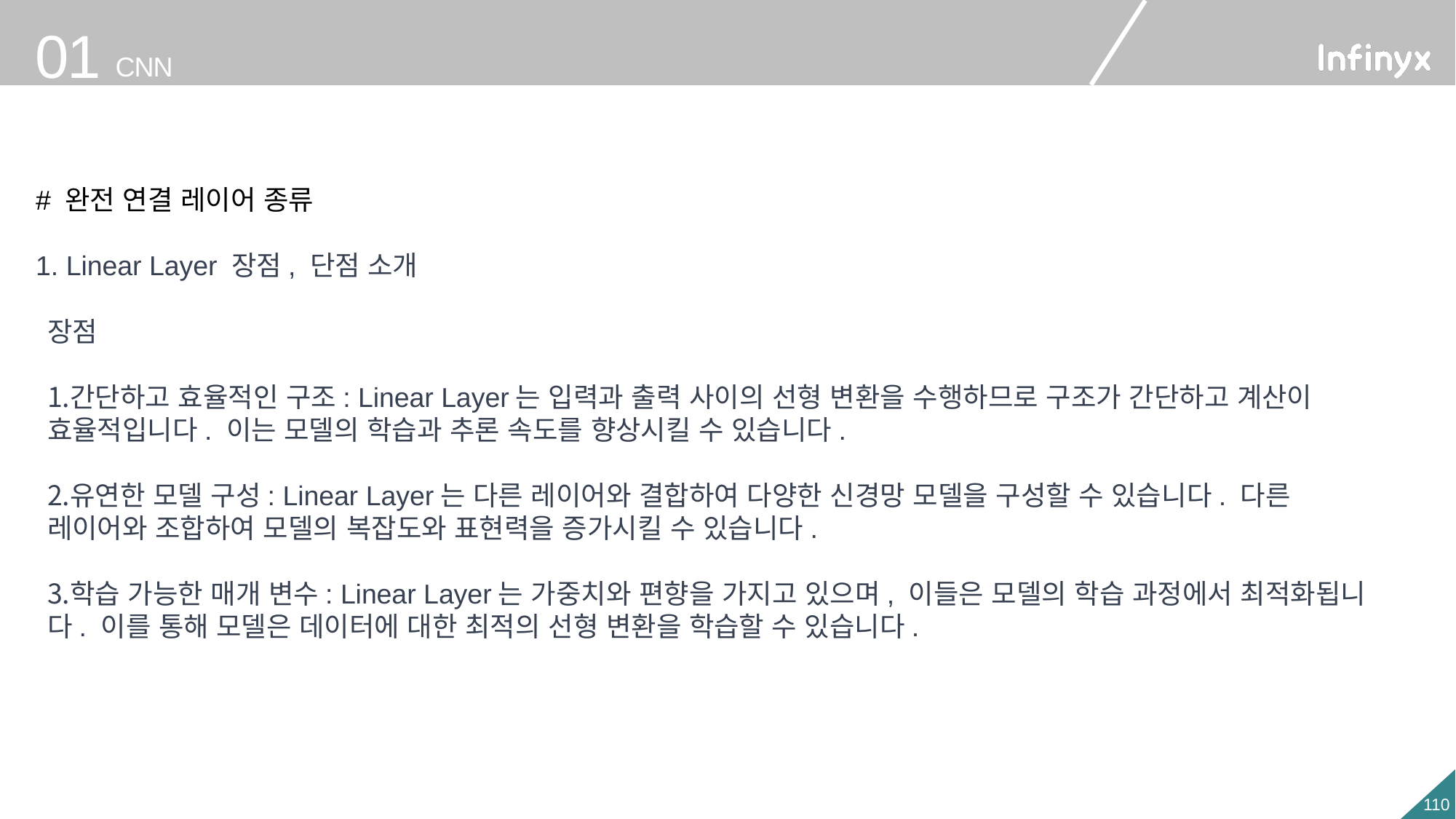

# 완전 연결 레이어 종류
1. Linear Layer 장점, 단점 소개
장점

간단하고 효율적인 구조: Linear Layer는 입력과 출력 사이의 선형 변환을 수행하므로 구조가 간단하고 계산이 효율적입니다. 이는 모델의 학습과 추론 속도를 향상시킬 수 있습니다.

유연한 모델 구성: Linear Layer는 다른 레이어와 결합하여 다양한 신경망 모델을 구성할 수 있습니다. 다른 레이어와 조합하여 모델의 복잡도와 표현력을 증가시킬 수 있습니다.

학습 가능한 매개 변수: Linear Layer는 가중치와 편향을 가지고 있으며, 이들은 모델의 학습 과정에서 최적화됩니다. 이를 통해 모델은 데이터에 대한 최적의 선형 변환을 학습할 수 있습니다.